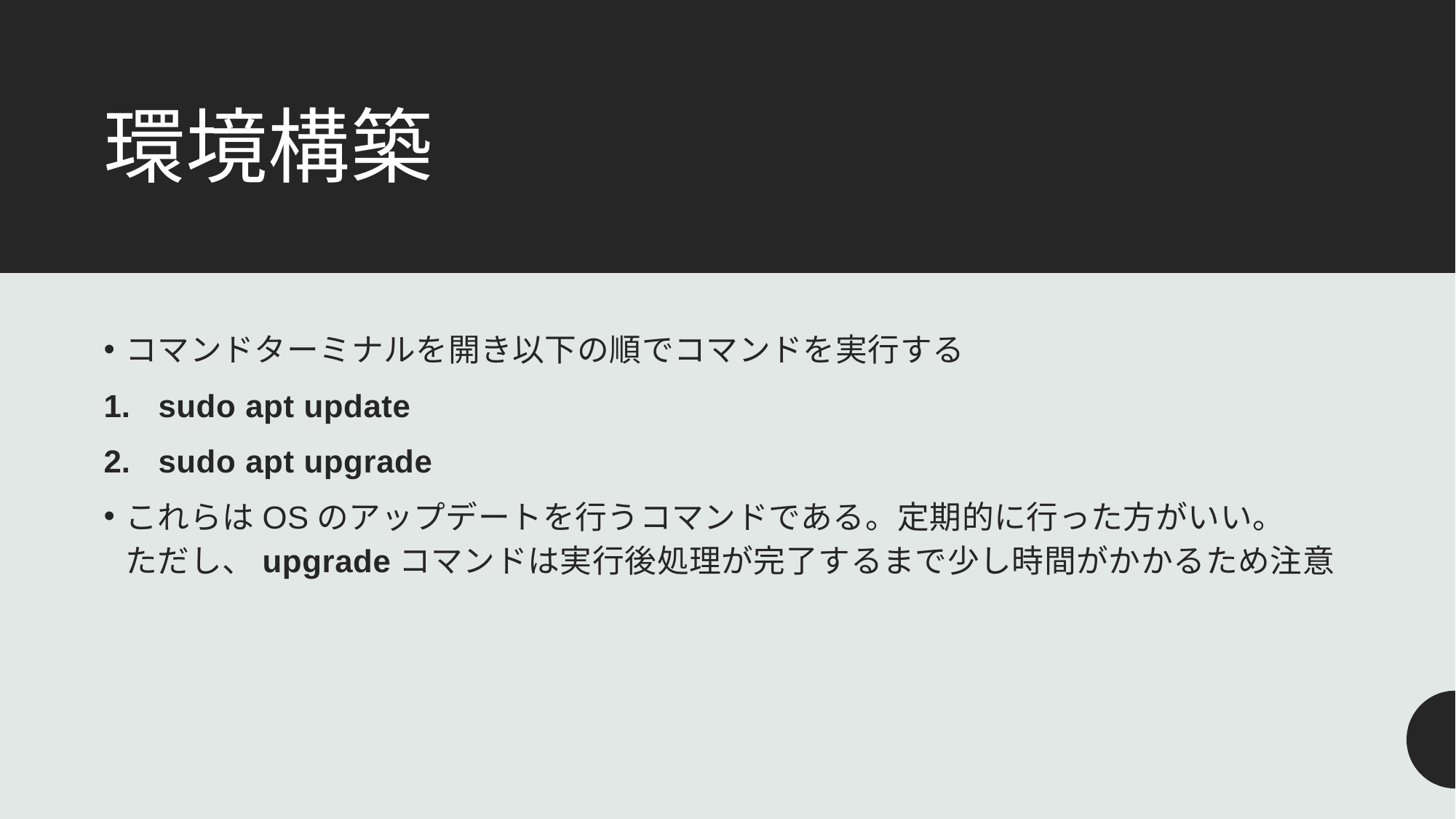

# 環境構築
コマンドターミナルを開き以下の順でコマンドを実行する
sudo apt update
sudo apt upgrade
これらはOSのアップデートを行うコマンドである。定期的に行った方がいい。
ただし、upgradeコマンドは実行後処理が完了するまで少し時間がかかるため注意